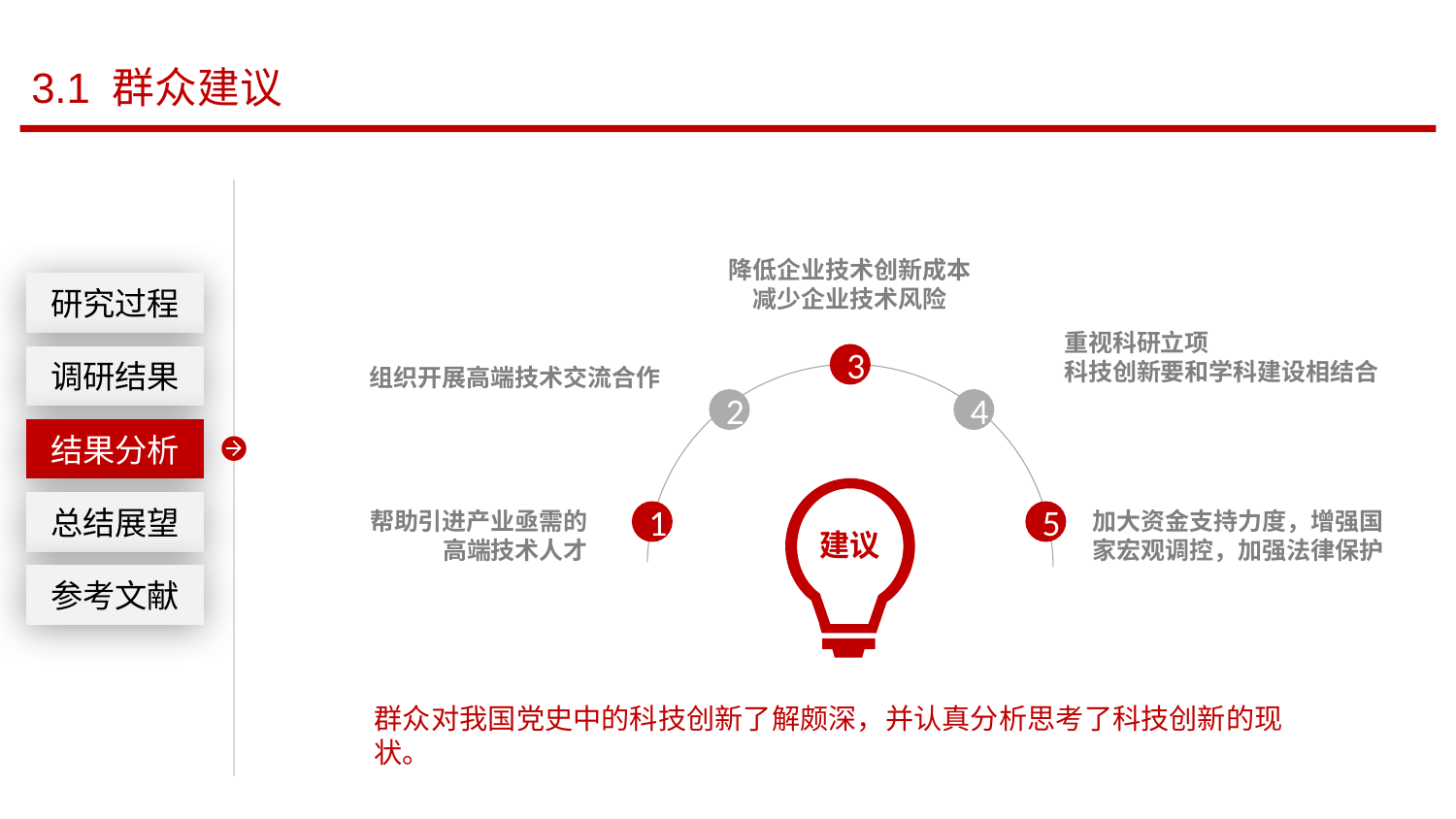

3.1 群众建议

降低企业技术创新成本
减少企业技术风险
研究过程
重视科研立项
科技创新要和学科建设相结合
3
调研结果
组织开展高端技术交流合作

2
4
结果分析

建议
总结展望
帮助引进产业亟需的高端技术人才
加大资金支持力度，增强国家宏观调控，加强法律保护
1
5
参考文献
群众对我国党史中的科技创新了解颇深，并认真分析思考了科技创新的现状。